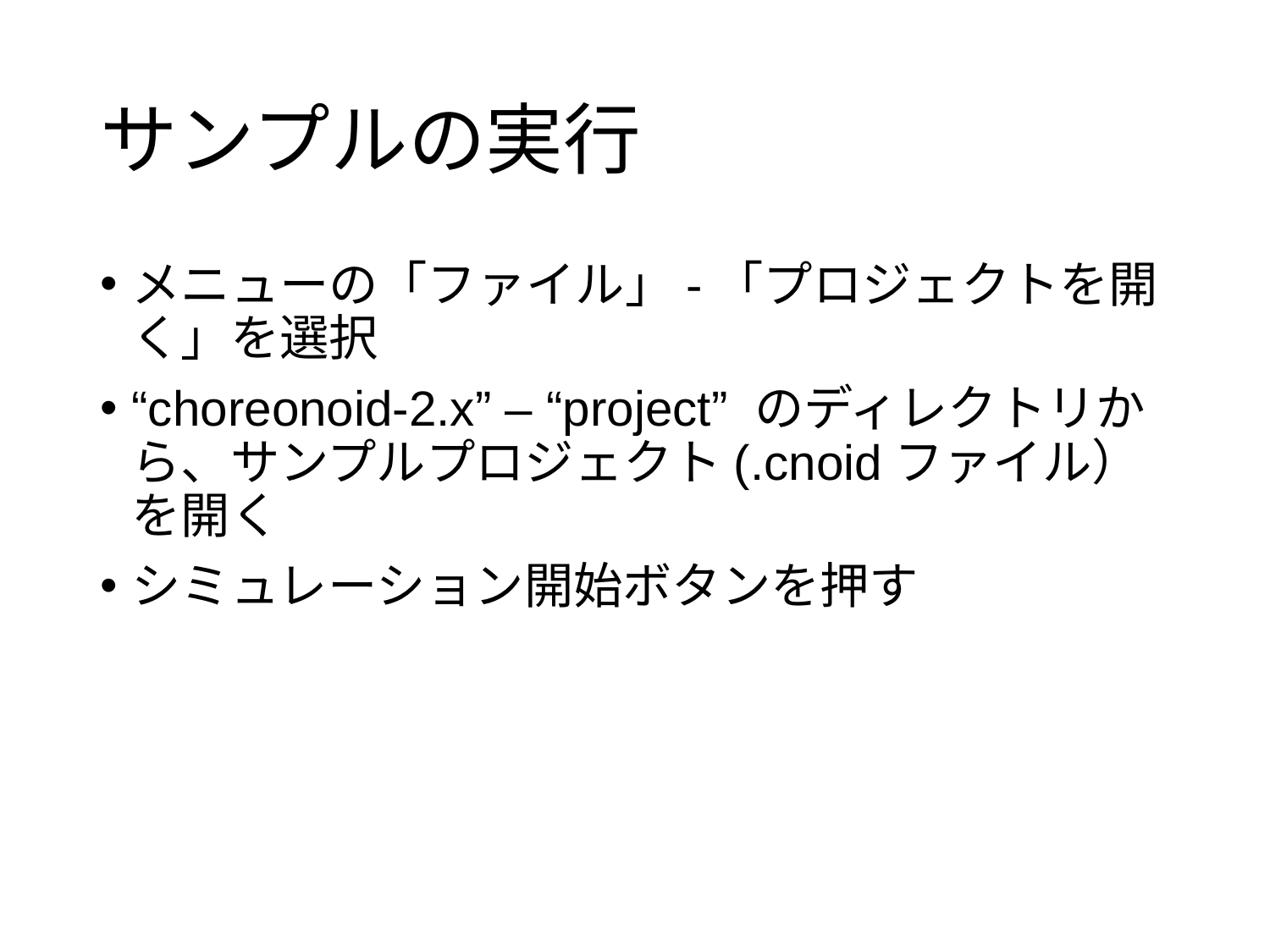

# サンプルの実行
メニューの「ファイル」-「プロジェクトを開く」を選択
“choreonoid-2.x” – “project” のディレクトリから、サンプルプロジェクト(.cnoidファイル）を開く
シミュレーション開始ボタンを押す